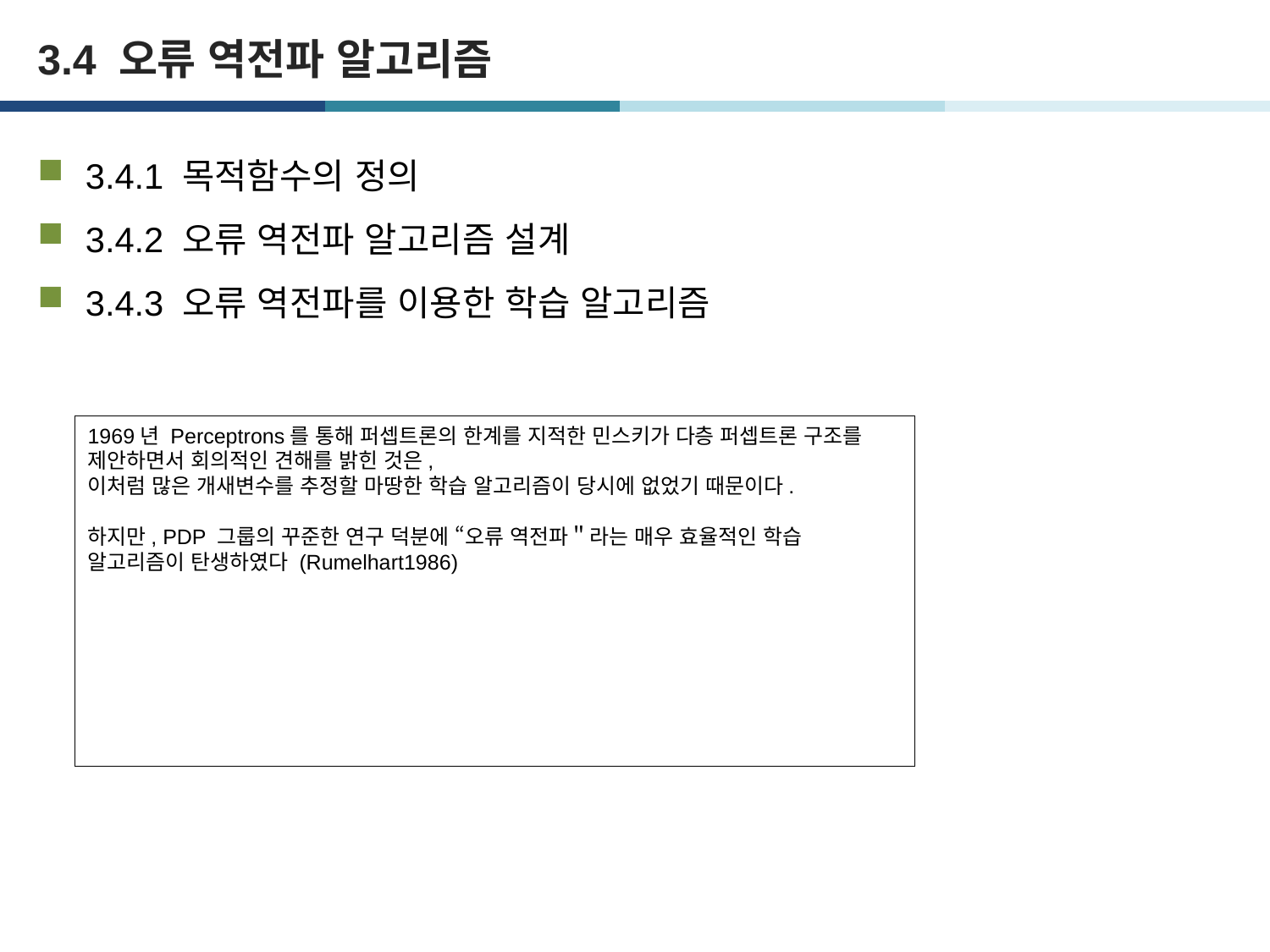

# 3.4 오류 역전파 알고리즘
3.4.1 목적함수의 정의
3.4.2 오류 역전파 알고리즘 설계
3.4.3 오류 역전파를 이용한 학습 알고리즘

1969년 Perceptrons를 통해 퍼셉트론의 한계를 지적한 민스키가 다층 퍼셉트론 구조를 제안하면서 회의적인 견해를 밝힌 것은,
이처럼 많은 개새변수를 추정할 마땅한 학습 알고리즘이 당시에 없었기 때문이다.

하지만, PDP 그룹의 꾸준한 연구 덕분에 “오류 역전파＂라는 매우 효율적인 학습 알고리즘이 탄생하였다 (Rumelhart1986)